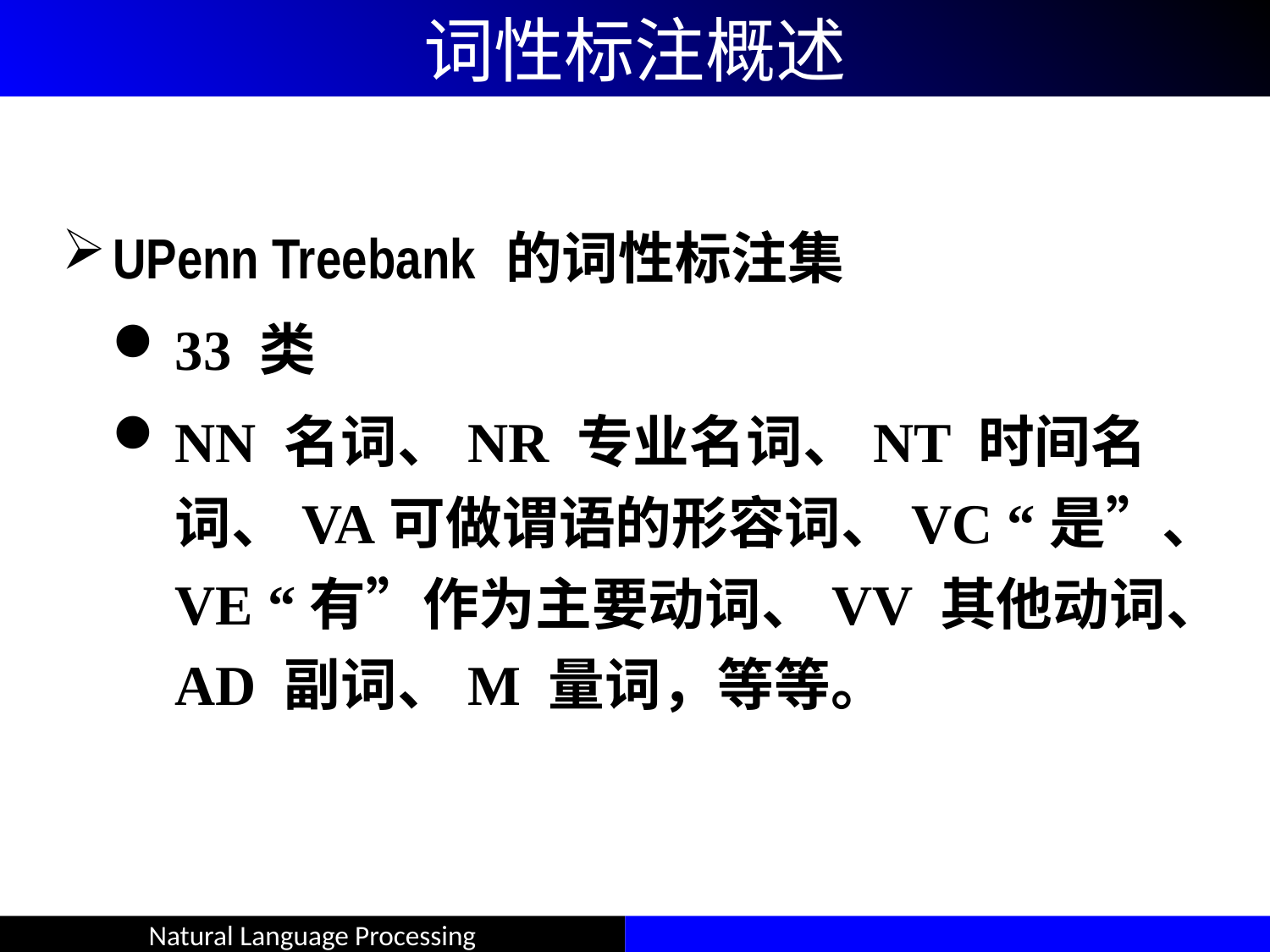

# 词性标注概述
UPenn Treebank 的词性标注集
33 类
NN 名词、NR 专业名词、NT 时间名词、VA可做谓语的形容词、VC “是”、VE “有”作为主要动词、VV 其他动词、AD 副词、M 量词，等等。